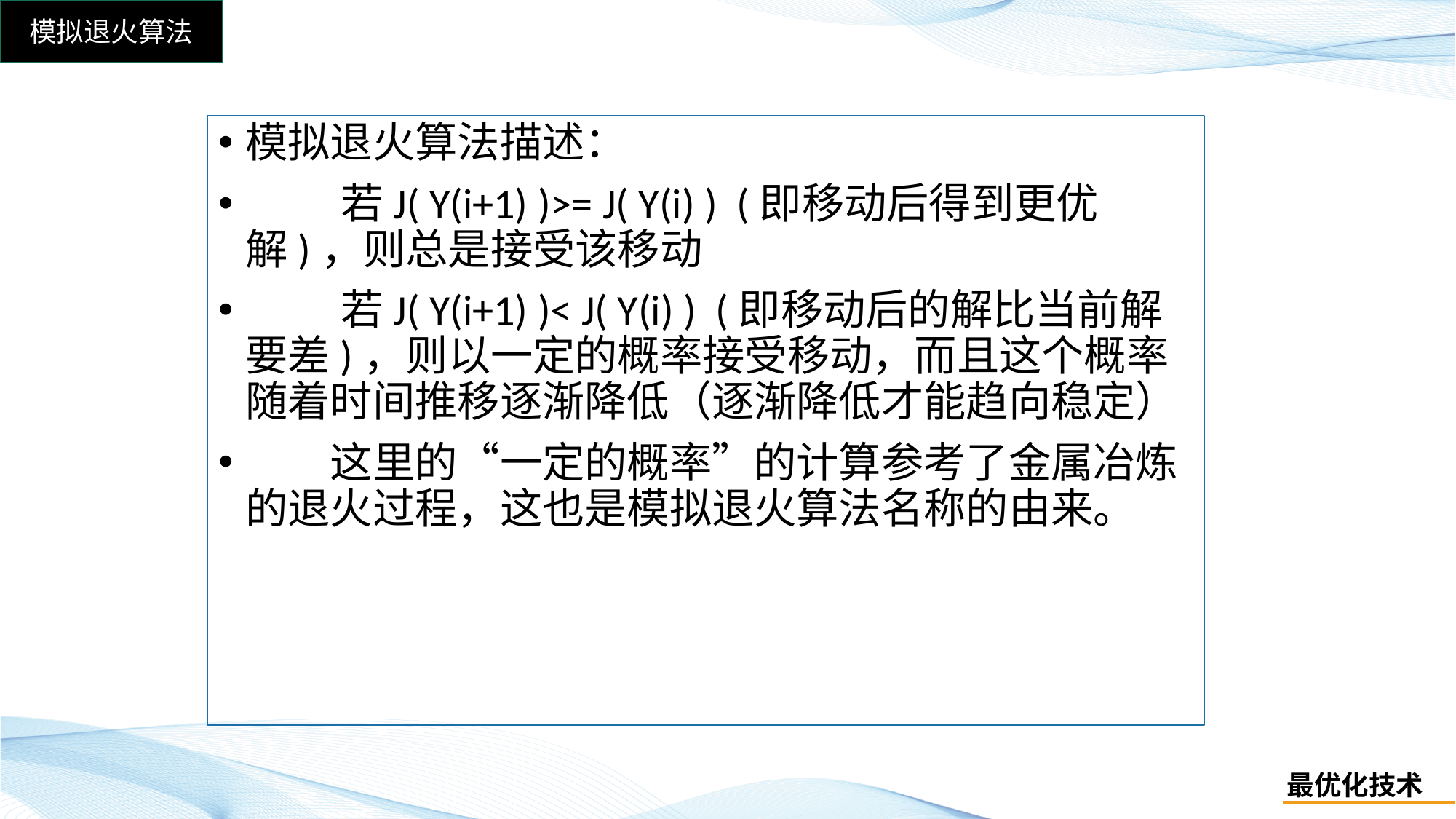

模拟退火算法描述：
         若J( Y(i+1) )>= J( Y(i) )  (即移动后得到更优解)，则总是接受该移动
         若J( Y(i+1) )< J( Y(i) )  (即移动后的解比当前解要差)，则以一定的概率接受移动，而且这个概率随着时间推移逐渐降低（逐渐降低才能趋向稳定）
　　这里的“一定的概率”的计算参考了金属冶炼的退火过程，这也是模拟退火算法名称的由来。